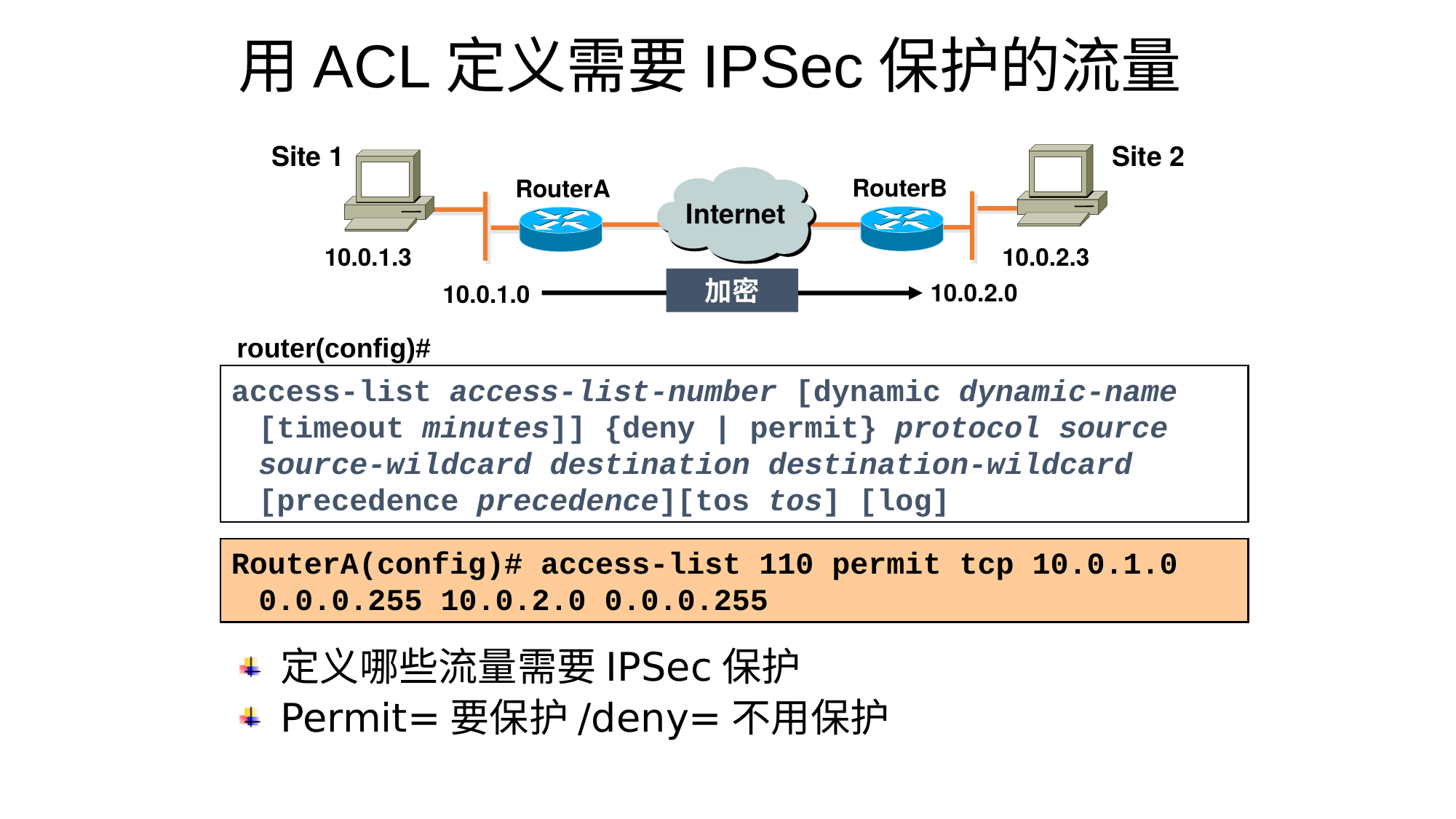

# 用ACL定义需要IPSec保护的流量
Site 1
Site 2

RouterB

Internet

RouterA

B
A
10.0.1.3
10.0.2.3
加密
10.0.2.0
10.0.1.0

router(config)#
access-list access-list-number [dynamic dynamic-name
[timeout minutes]] {deny | permit} protocol source source-wildcard destination destination-wildcard [precedence precedence][tos tos] [log]
RouterA(config)# access-list 110 permit tcp 10.0.1.0 0.0.0.255 10.0.2.0 0.0.0.255
定义哪些流量需要IPSec保护
Permit=要保护/deny=不用保护